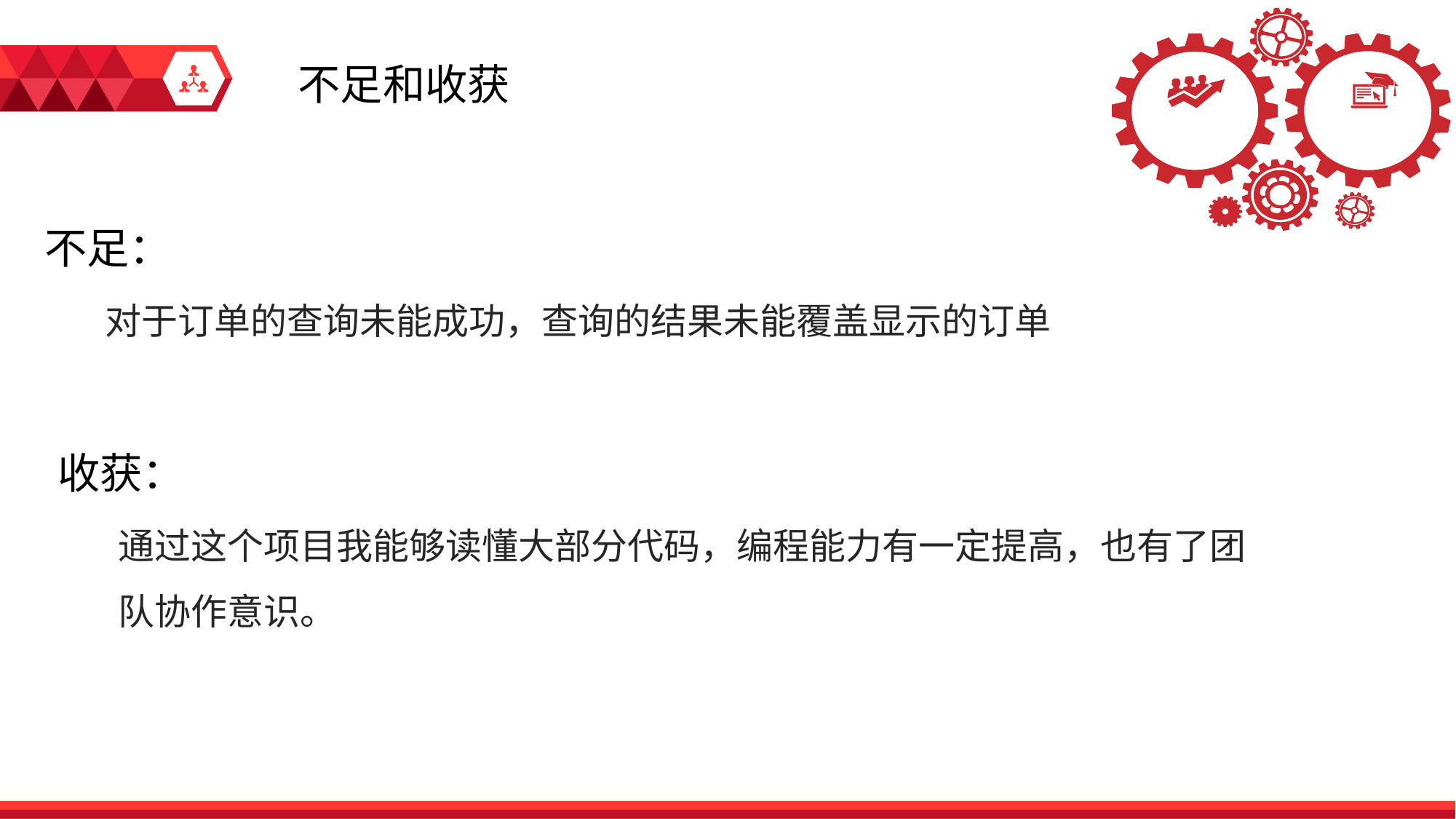

不足和收获

不足：

对于订单的查询未能成功，查询的结果未能覆盖显示的订单

收获：

通过这个项目我能够读懂大部分代码，编程能力有一定提高，也有了团队协作意识。